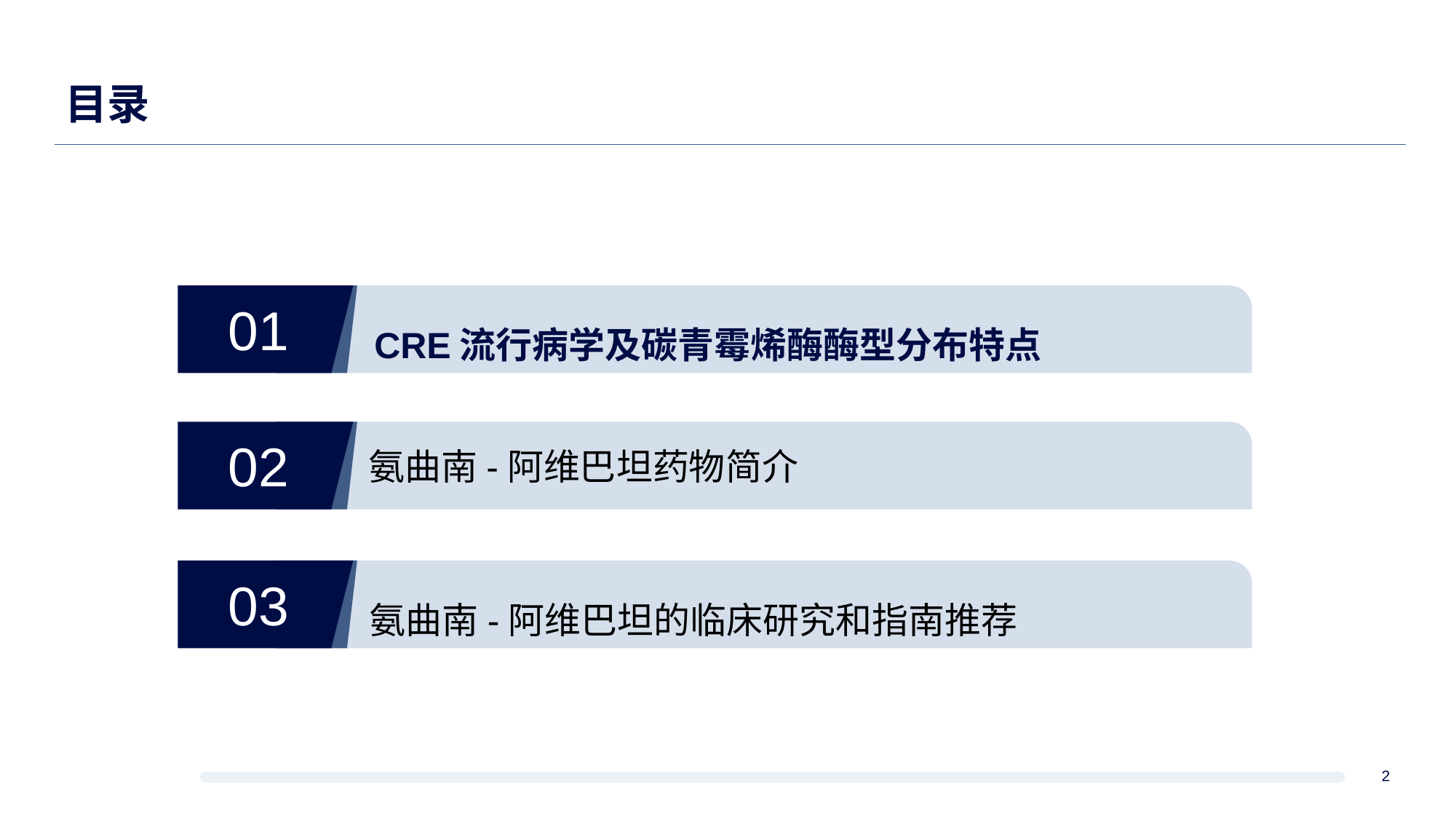

# 目录
CRE流行病学及碳青霉烯酶酶型分布特点

01

02
氨曲南-阿维巴坦药物简介
氨曲南-阿维巴坦的临床研究和指南推荐

03
2